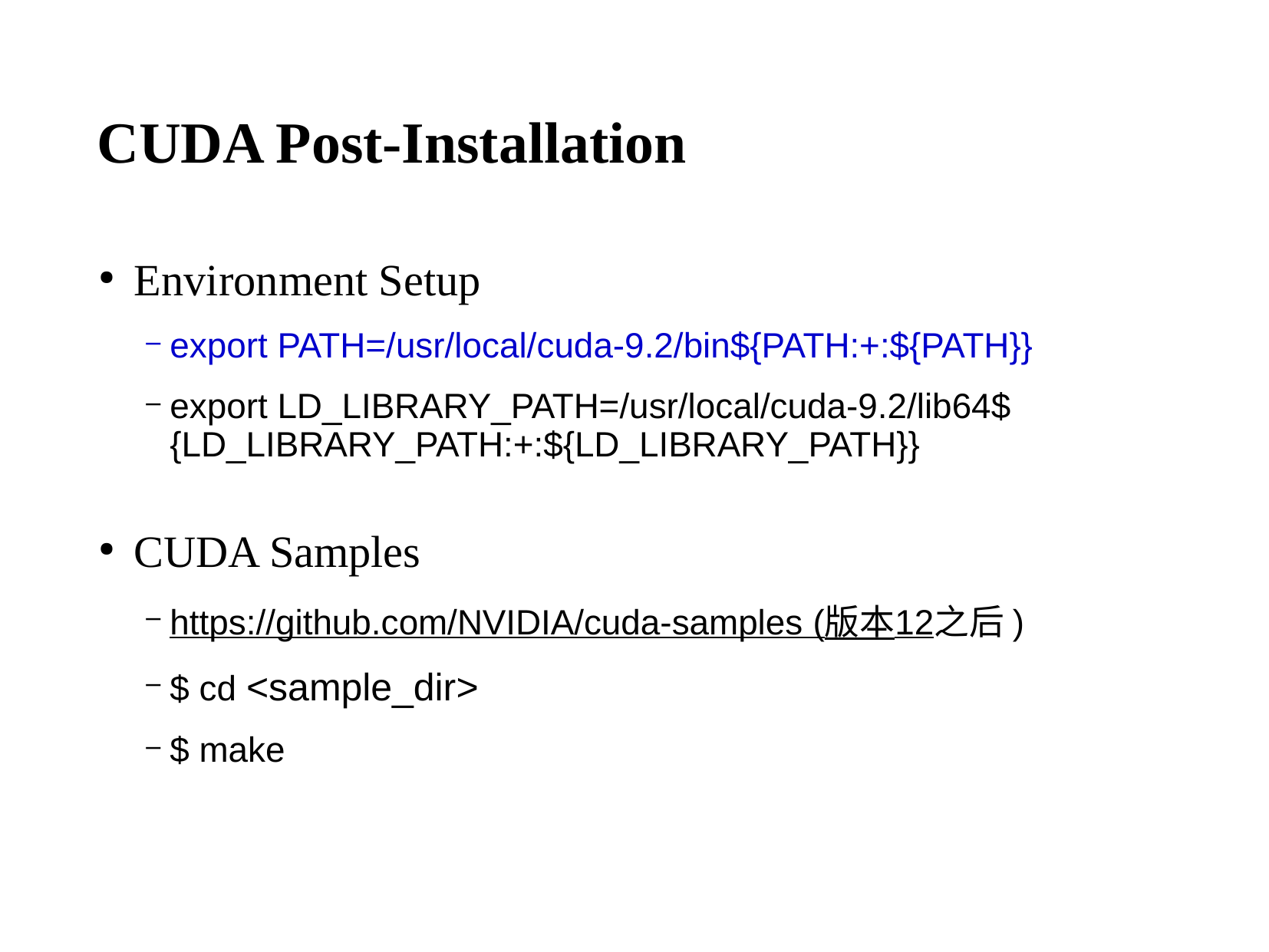

# CUDA Post-Installation
Environment Setup
export PATH=/usr/local/cuda-9.2/bin${PATH:+:${PATH}}
export LD_LIBRARY_PATH=/usr/local/cuda-9.2/lib64${LD_LIBRARY_PATH:+:${LD_LIBRARY_PATH}}

CUDA Samples
https://github.com/NVIDIA/cuda-samples (版本12之后)
$ cd <sample_dir>
$ make